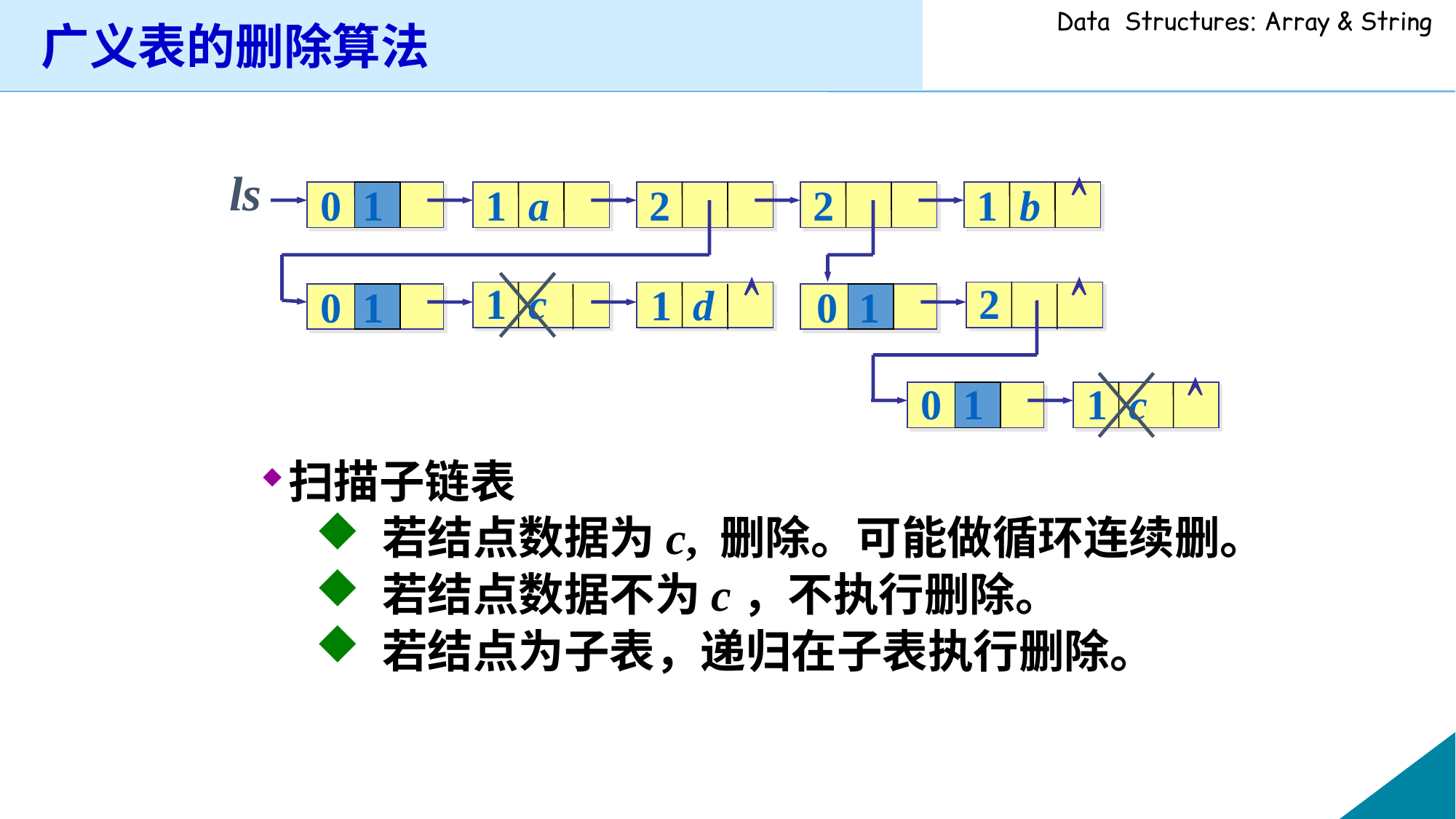

# 广义表的删除算法
ls
∧
0  1
1  a
2
2
1  b

∧
∧
1  c
2

1  d
0  1
0  1

∧
1  c
0  1

扫描子链表
 若结点数据为c, 删除。可能做循环连续删。
 若结点数据不为c，不执行删除。
 若结点为子表，递归在子表执行删除。